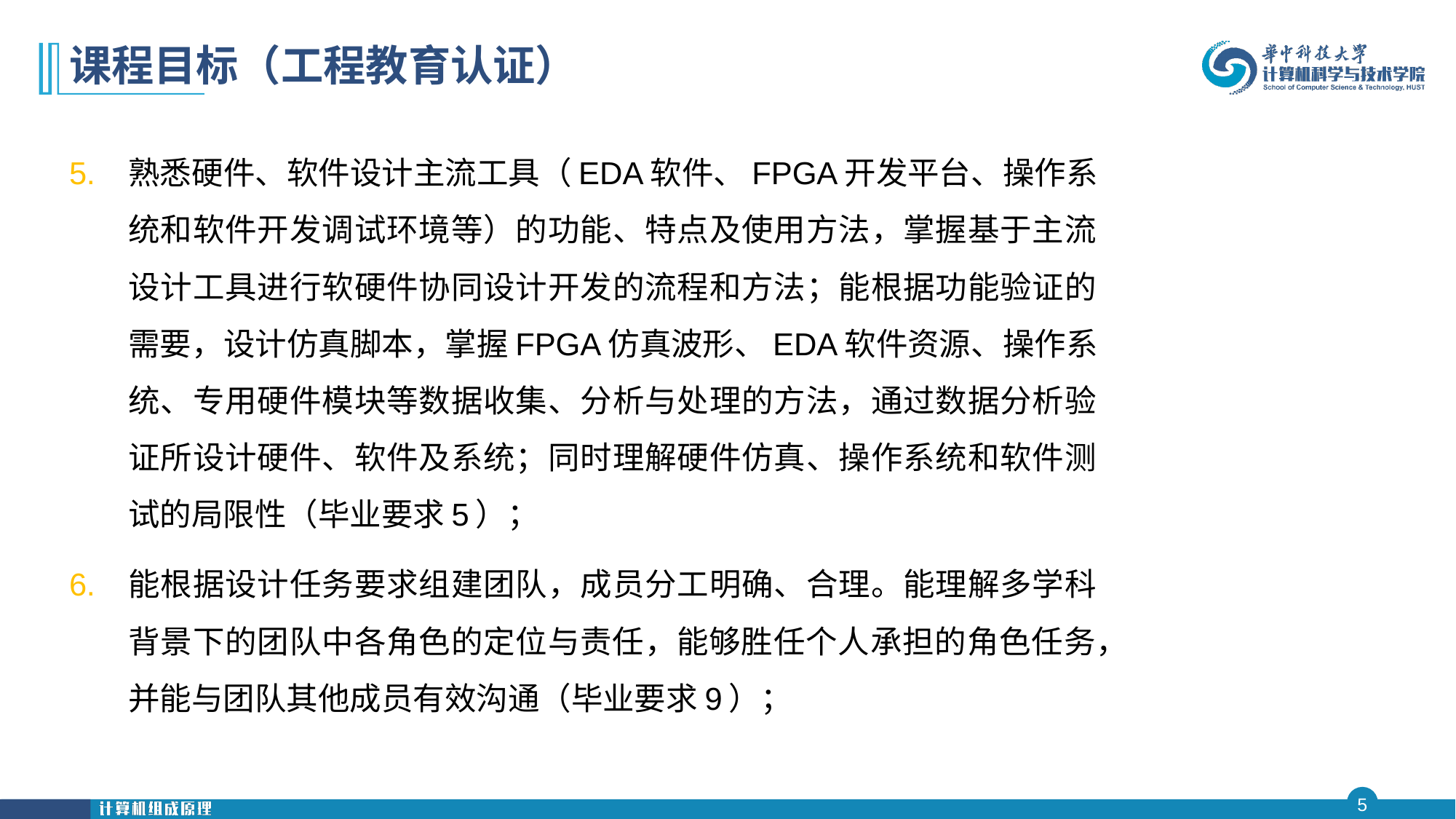

# 课程目标（工程教育认证）
熟悉硬件、软件设计主流工具（EDA软件、FPGA开发平台、操作系统和软件开发调试环境等）的功能、特点及使用方法，掌握基于主流设计工具进行软硬件协同设计开发的流程和方法；能根据功能验证的需要，设计仿真脚本，掌握FPGA仿真波形、EDA软件资源、操作系统、专用硬件模块等数据收集、分析与处理的方法，通过数据分析验证所设计硬件、软件及系统；同时理解硬件仿真、操作系统和软件测试的局限性（毕业要求5）；
能根据设计任务要求组建团队，成员分工明确、合理。能理解多学科背景下的团队中各角色的定位与责任，能够胜任个人承担的角色任务，并能与团队其他成员有效沟通（毕业要求9）；